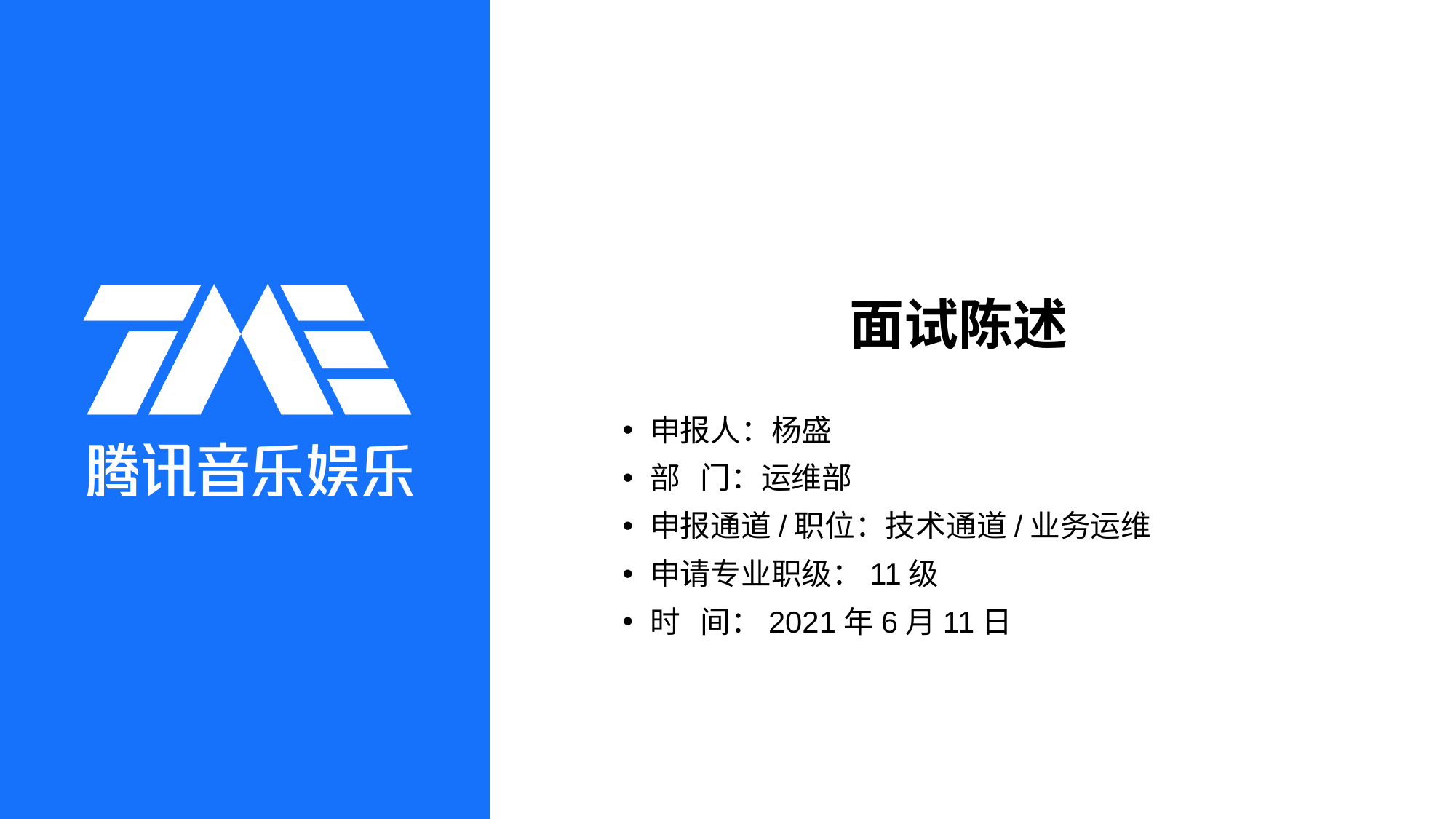

# 面试陈述
申报人：杨盛
部   门：运维部
申报通道/职位：技术通道/业务运维
申请专业职级：11级
时   间：2021年6月11日